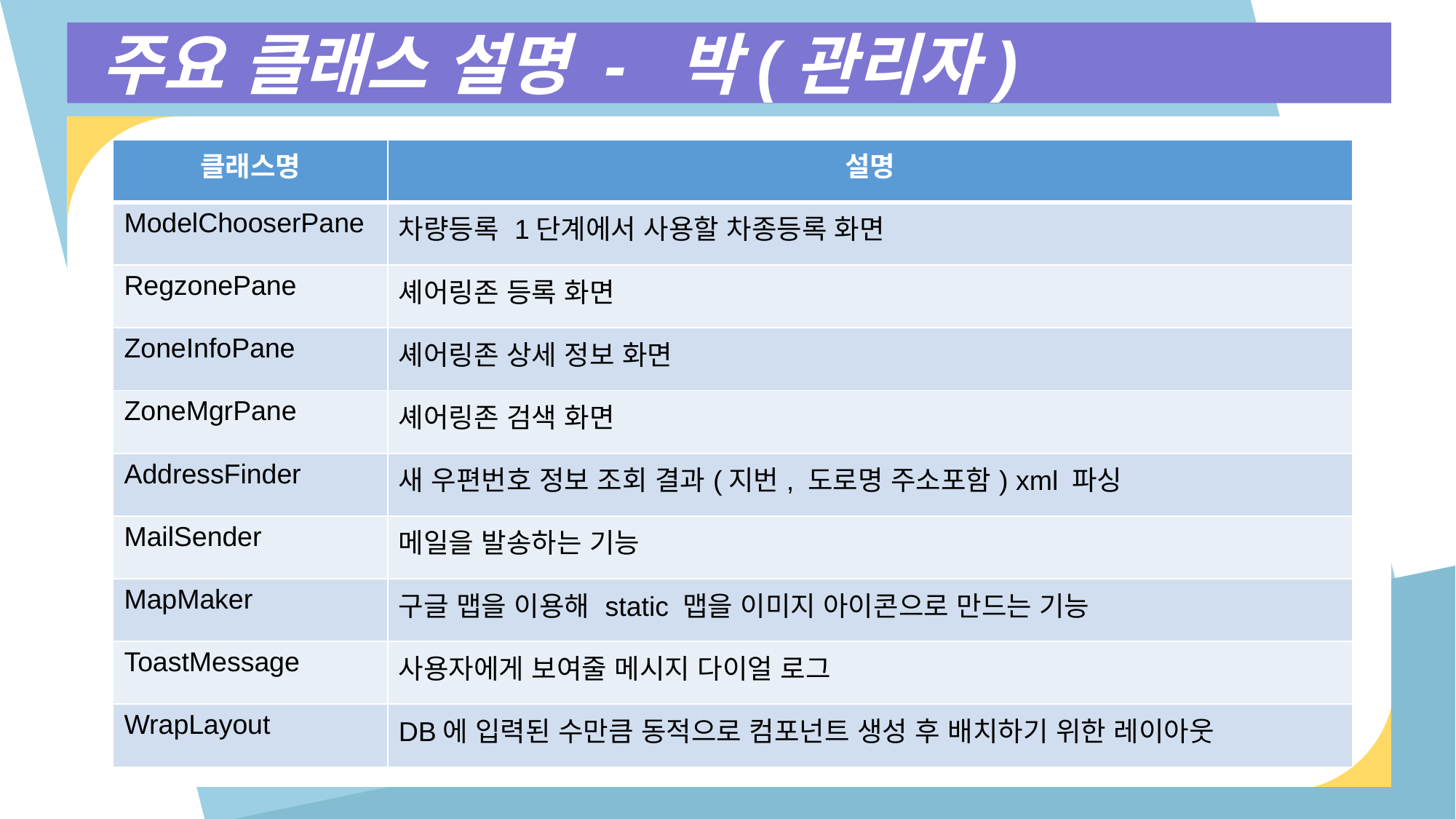

주요 클래스 설명 -  박(관리자)

| 클래스명 | 설명 |
| --- | --- |
| ModelChooserPane | 차량등록 1단계에서 사용할 차종등록 화면 |
| RegzonePane | 셰어링존 등록 화면 |
| ZoneInfoPane | 셰어링존 상세 정보 화면 |
| ZoneMgrPane | 셰어링존 검색 화면 |
| AddressFinder | 새 우편번호 정보 조회 결과(지번, 도로명 주소포함) xml 파싱 |
| MailSender | 메일을 발송하는 기능 |
| MapMaker | 구글 맵을 이용해 static 맵을 이미지 아이콘으로 만드는 기능 |
| ToastMessage | 사용자에게 보여줄 메시지 다이얼 로그 |
| WrapLayout | DB에 입력된 수만큼 동적으로 컴포넌트 생성 후 배치하기 위한 레이아웃 |